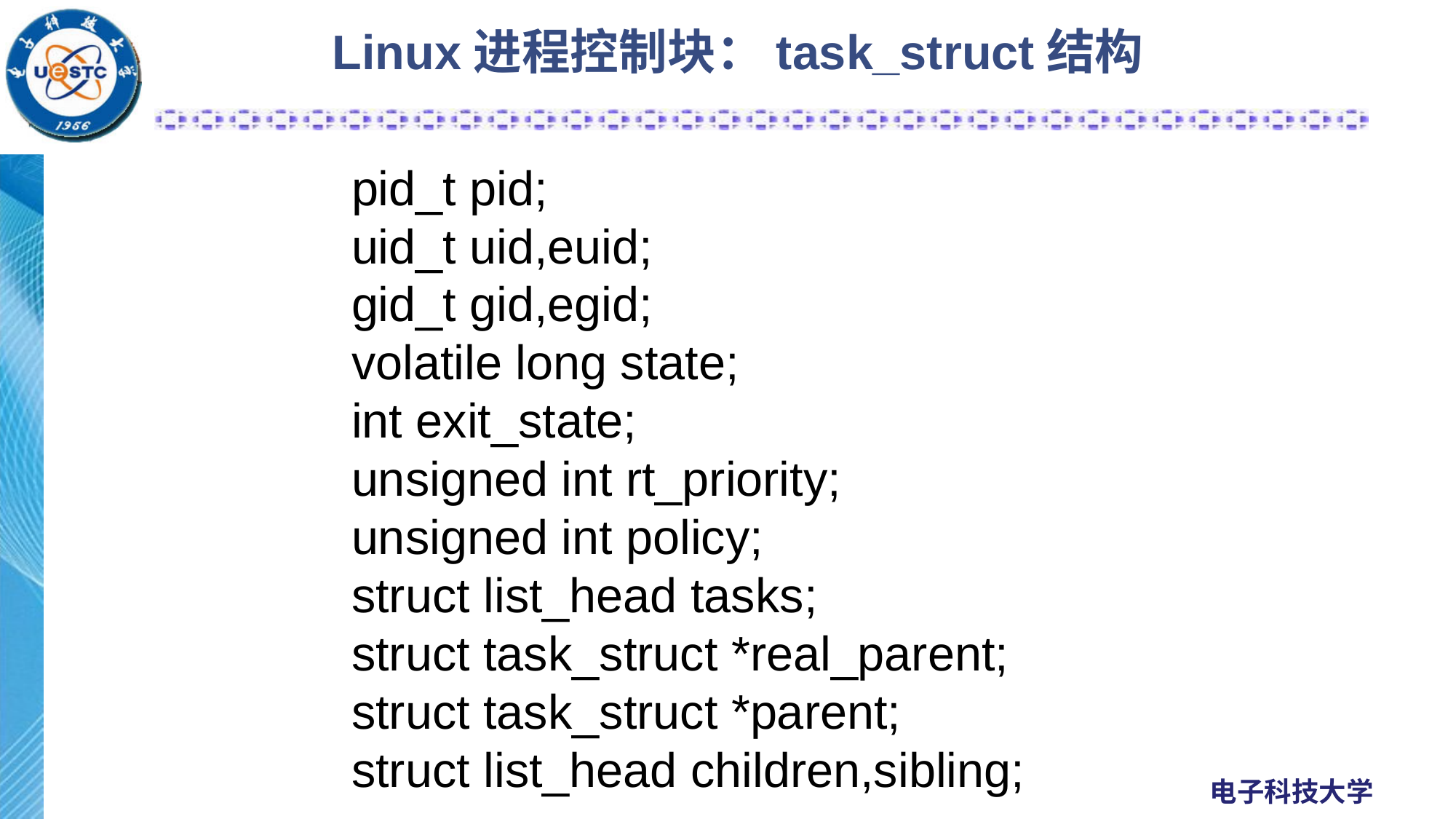

# Linux进程控制块：task_struct结构
pid_t pid;
uid_t uid,euid;
gid_t gid,egid;
volatile long state;
int exit_state;
unsigned int rt_priority;
unsigned int policy;
struct list_head tasks;
struct task_struct *real_parent;
struct task_struct *parent;
struct list_head children,sibling;